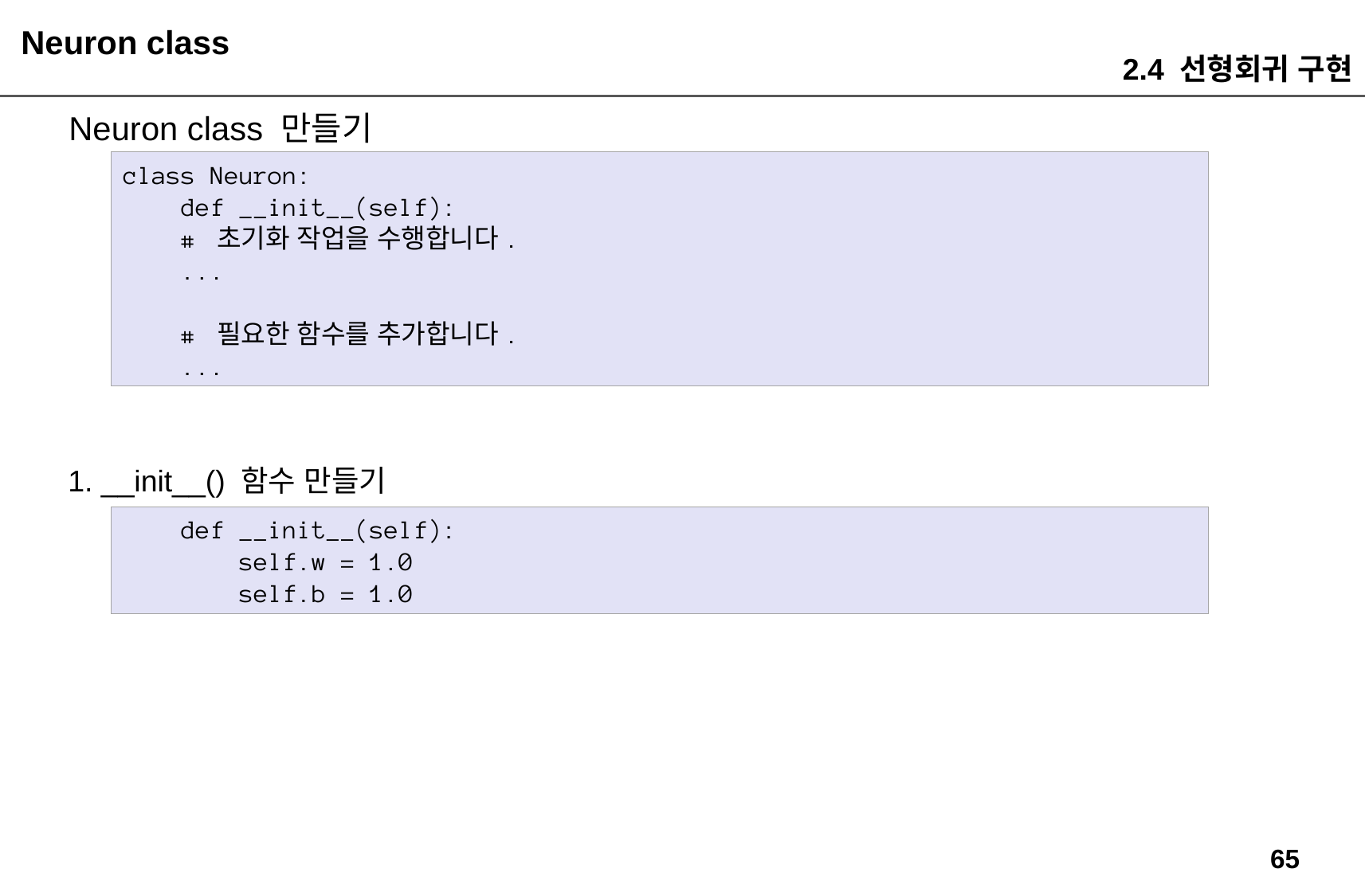

Neuron class
2.4 선형회귀 구현
Neuron class 만들기
class Neuron:
    def __init__(self):
    # 초기화 작업을 수행합니다.
    ...

    # 필요한 함수를 추가합니다.
    ...
1. __init__() 함수 만들기
    def __init__(self):
        self.w = 1.0
        self.b = 1.0